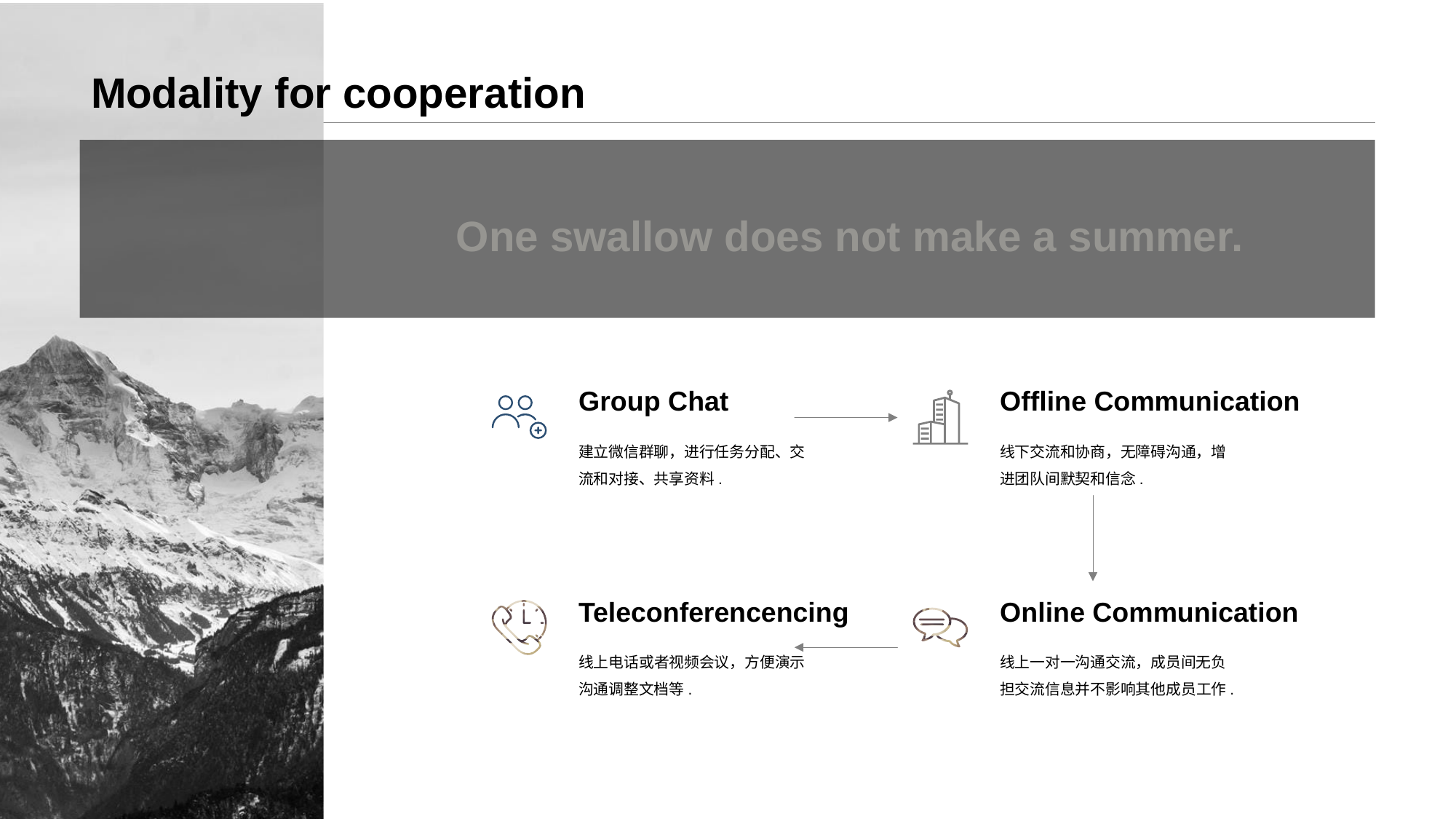

# Modality for cooperation

One swallow does not make a summer.
Group Chat
Offline Communication

建立微信群聊，进行任务分配、交流和对接、共享资料.
线下交流和协商，无障碍沟通，增进团队间默契和信念.
Teleconferencencing
Online Communication

线上电话或者视频会议，方便演示沟通调整文档等.
线上一对一沟通交流，成员间无负担交流信息并不影响其他成员工作.
16